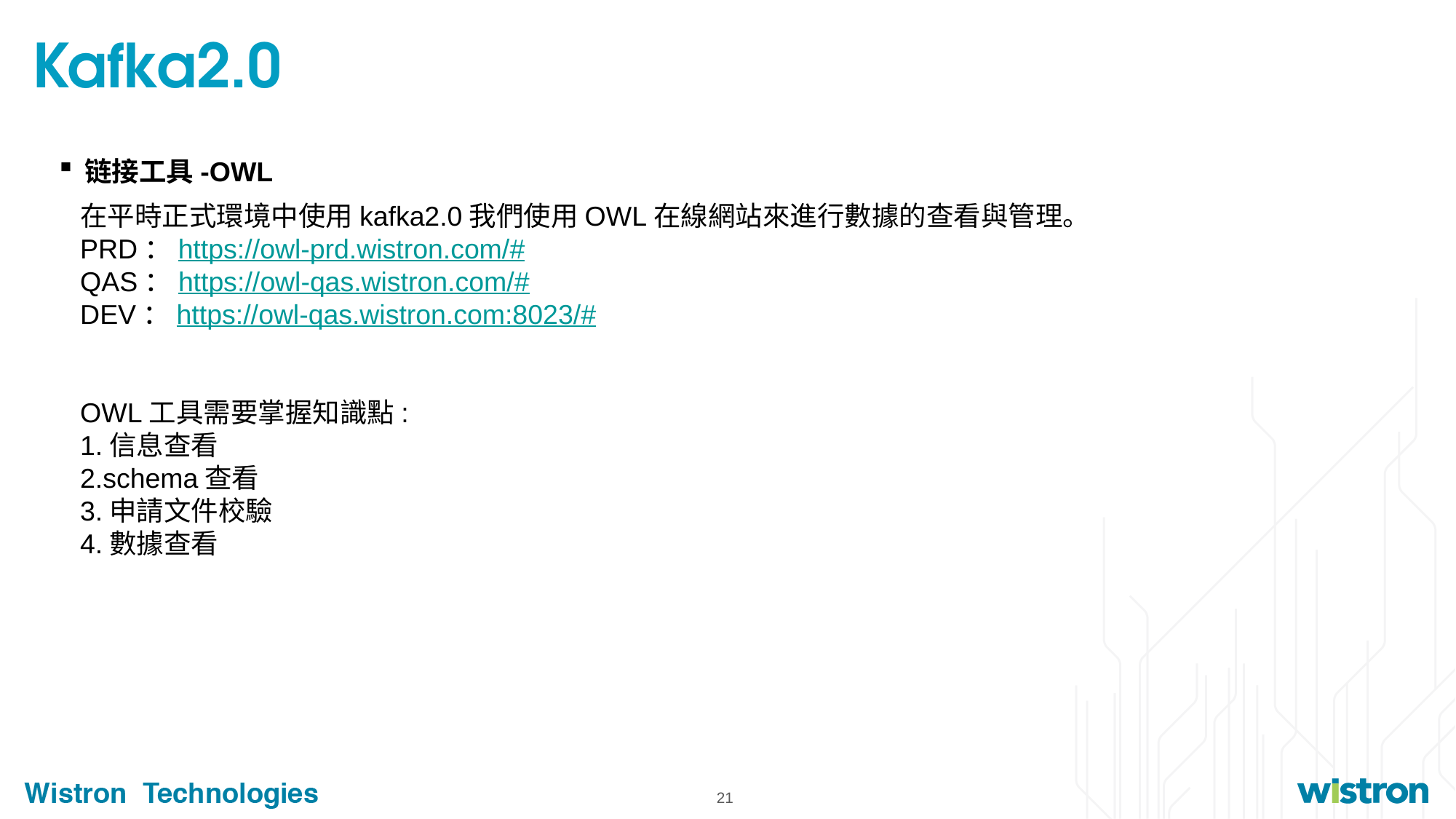

# Kafka2.0
链接工具-OWL
在平時正式環境中使用kafka2.0我們使用OWL在線網站來進行數據的查看與管理。
PRD：https://owl-prd.wistron.com/#
QAS：https://owl-qas.wistron.com/#
DEV：https://owl-qas.wistron.com:8023/#

OWL工具需要掌握知識點:
1.信息查看
2.schema查看
3.申請文件校驗
4.數據查看
21